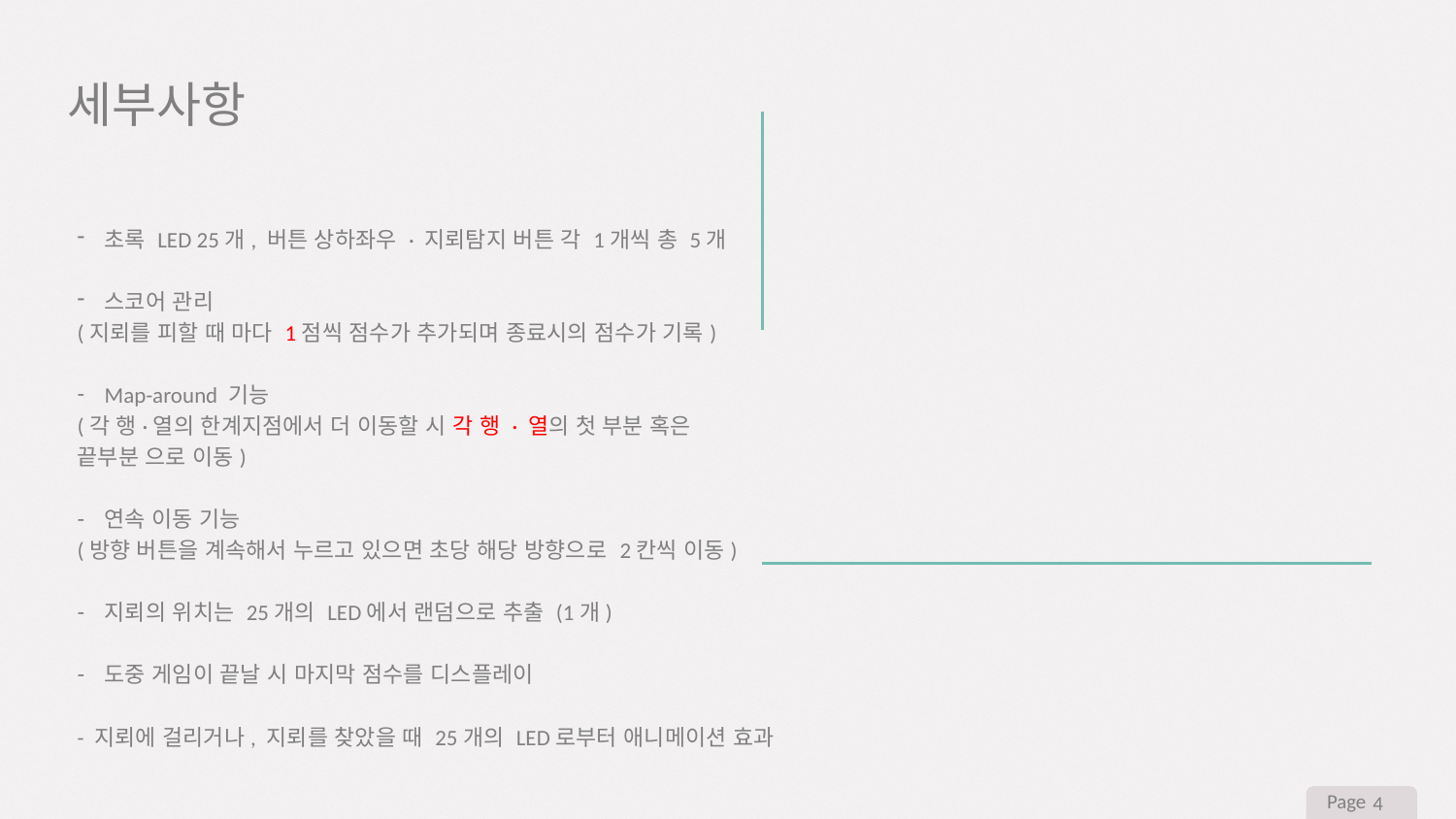

세부사항

초록 LED 25개, 버튼 상하좌우 · 지뢰탐지 버튼 각 1개씩 총 5개

스코어 관리
(지뢰를 피할 때 마다 1점씩 점수가 추가되며 종료시의 점수가 기록)

Map-around 기능
(각 행·열의 한계지점에서 더 이동할 시 각 행 · 열의 첫 부분 혹은
끝부분 으로 이동)

연속 이동 기능
(방향 버튼을 계속해서 누르고 있으면 초당 해당 방향으로 2칸씩 이동)

지뢰의 위치는 25개의 LED에서 랜덤으로 추출 (1개)

도중 게임이 끝날 시 마지막 점수를 디스플레이

- 지뢰에 걸리거나, 지뢰를 찾았을 때 25개의 LED로부터 애니메이션 효과